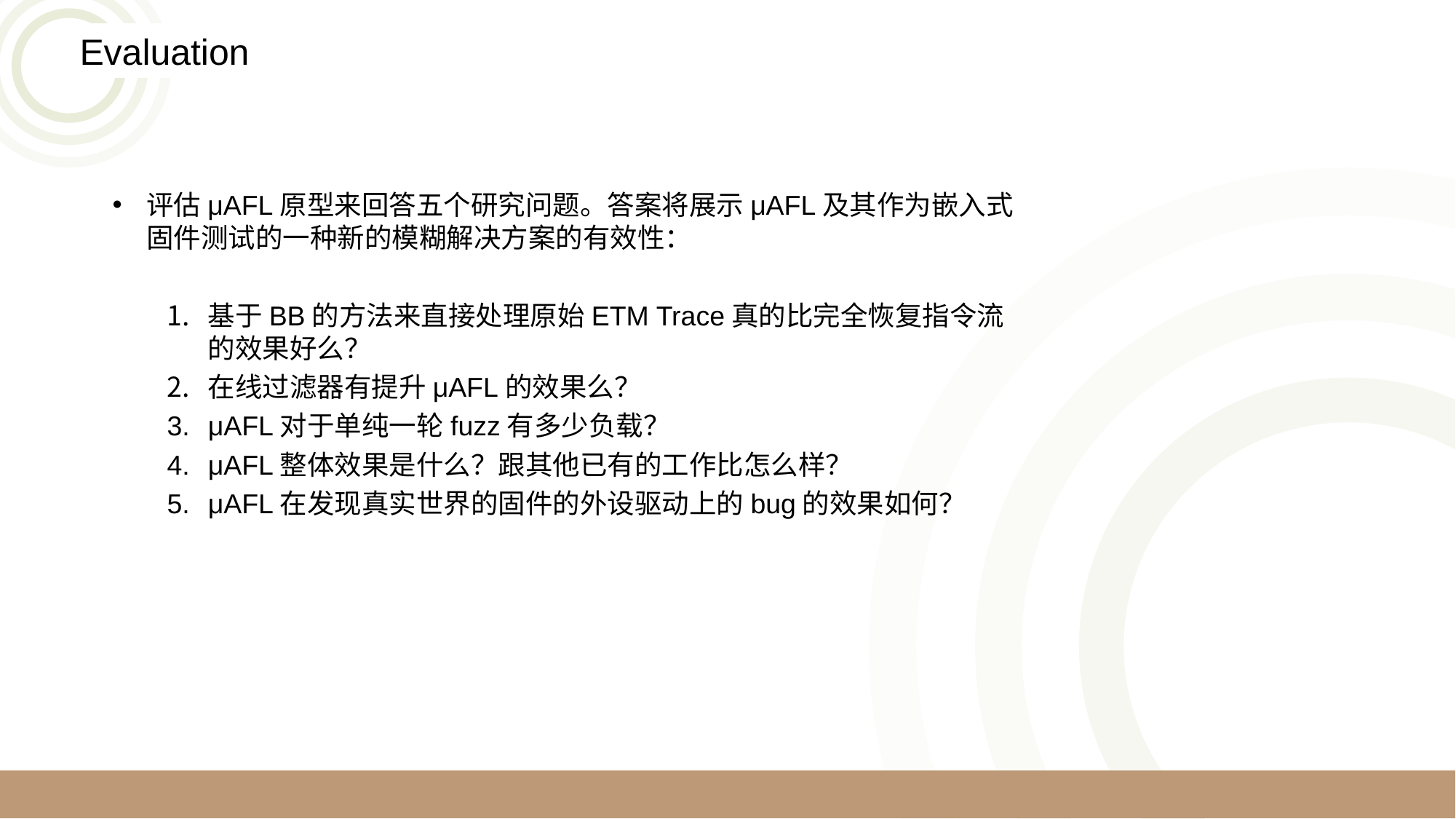

Evaluation

评估μAFL原型来回答五个研究问题。答案将展示μAFL及其作为嵌入式固件测试的一种新的模糊解决方案的有效性：

基于BB的方法来直接处理原始ETM Trace真的比完全恢复指令流的效果好么？
在线过滤器有提升μAFL的效果么？
μAFL对于单纯一轮fuzz有多少负载？
μAFL整体效果是什么？跟其他已有的工作比怎么样？
μAFL在发现真实世界的固件的外设驱动上的bug的效果如何？